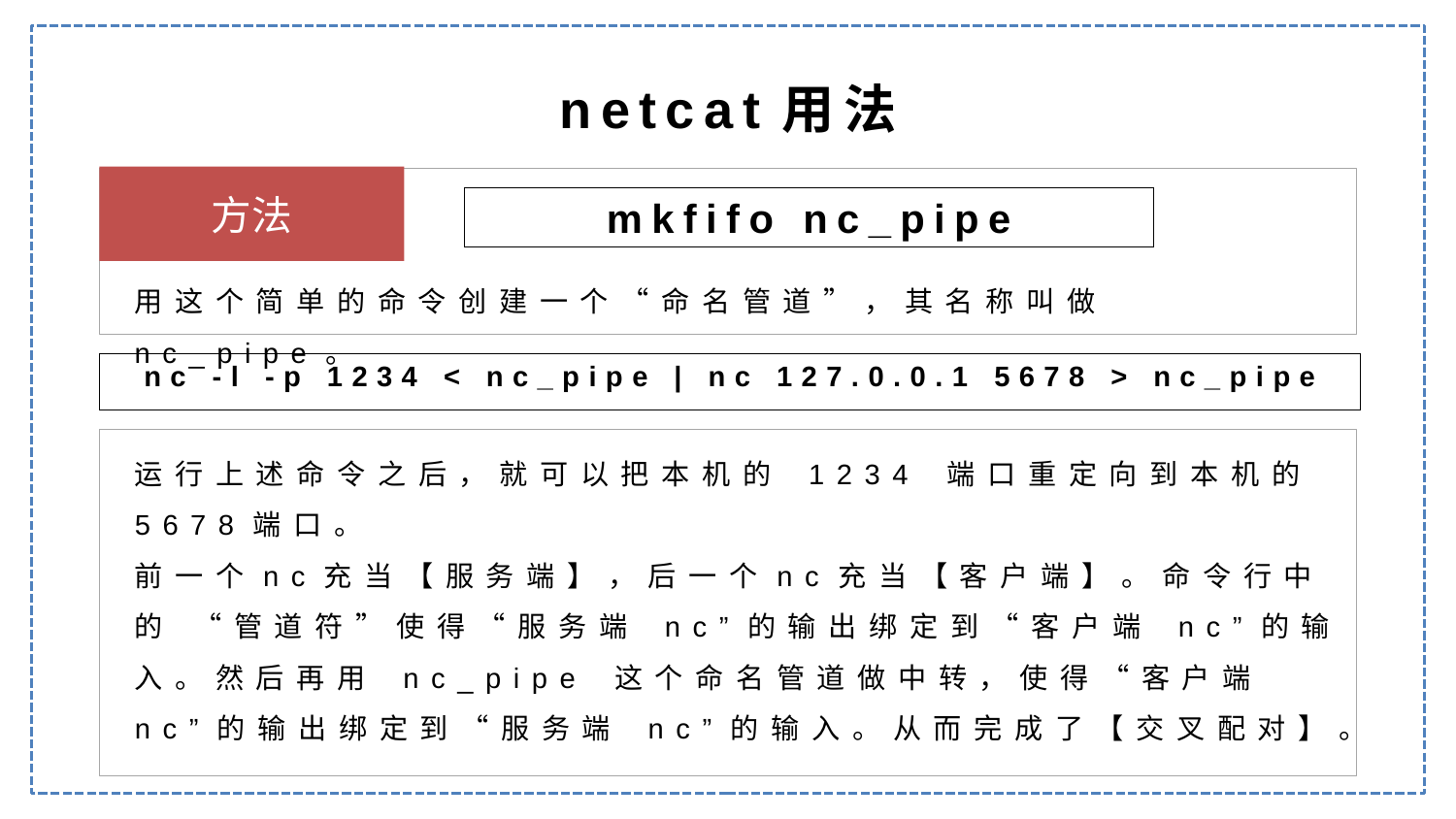

netcat用法
方法

mkfifo nc_pipe
用这个简单的命令创建一个“命名管道”，其名称叫做 nc_pipe。
nc -l -p 1234 < nc_pipe | nc 127.0.0.1 5678 > nc_pipe

运行上述命令之后，就可以把本机的 1234 端口重定向到本机的5678端口。
前一个nc充当【服务端】，后一个nc充当【客户端】。命令行中的 “管道符”使得“服务端 nc”的输出绑定到“客户端 nc”的输入。然后再用 nc_pipe 这个命名管道做中转，使得“客户端 nc”的输出绑定到“服务端 nc”的输入。从而完成了【交叉配对】。